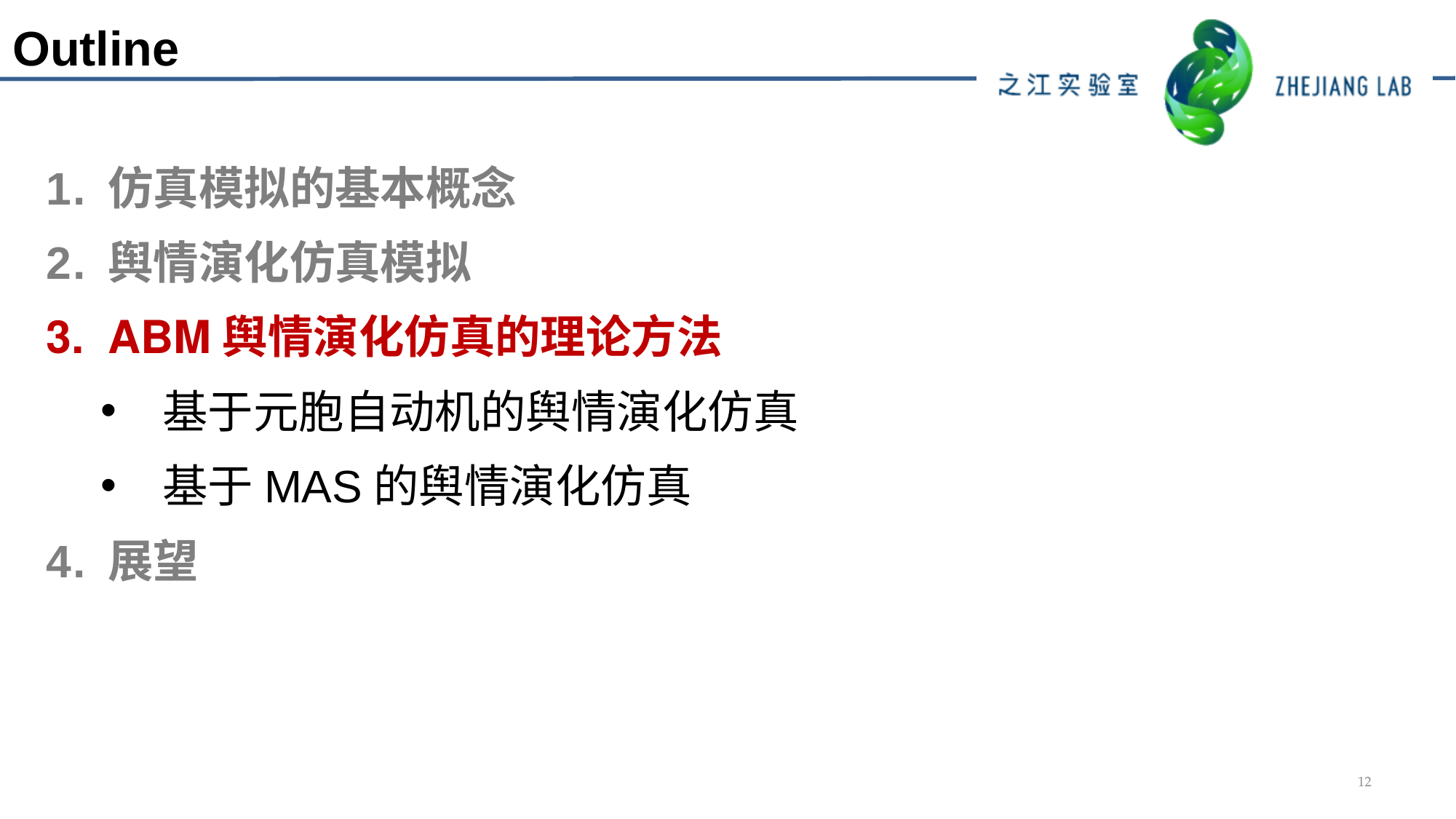

Outline
仿真模拟的基本概念
舆情演化仿真模拟
ABM舆情演化仿真的理论方法
基于元胞自动机的舆情演化仿真
基于MAS的舆情演化仿真
展望

12